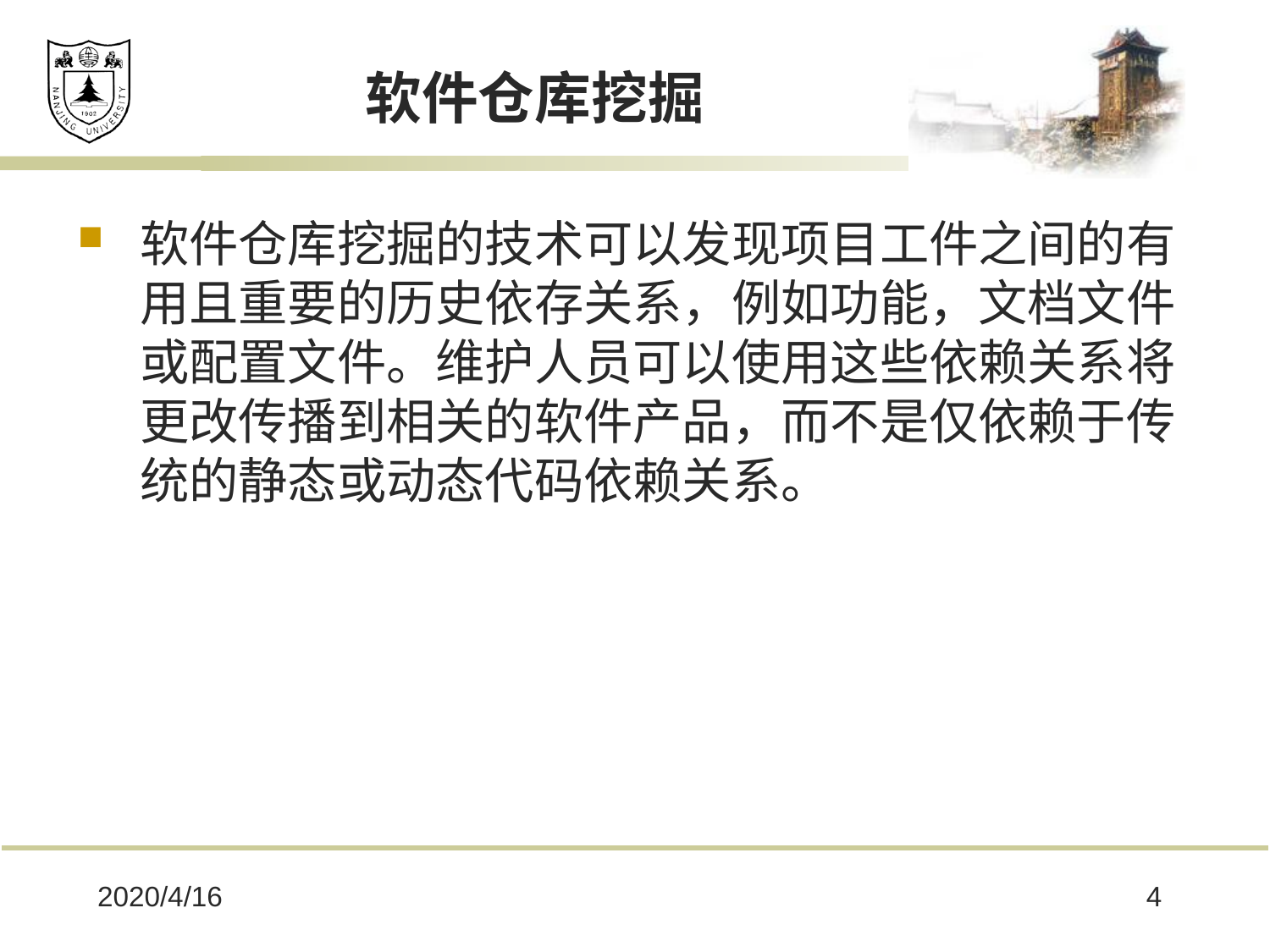

# 软件仓库挖掘
软件仓库挖掘的技术可以发现项目工件之间的有用且重要的历史依存关系，例如功能，文档文件或配置文件。维护人员可以使用这些依赖关系将更改传播到相关的软件产品，而不是仅依赖于传统的静态或动态代码依赖关系。
2020/4/16
4